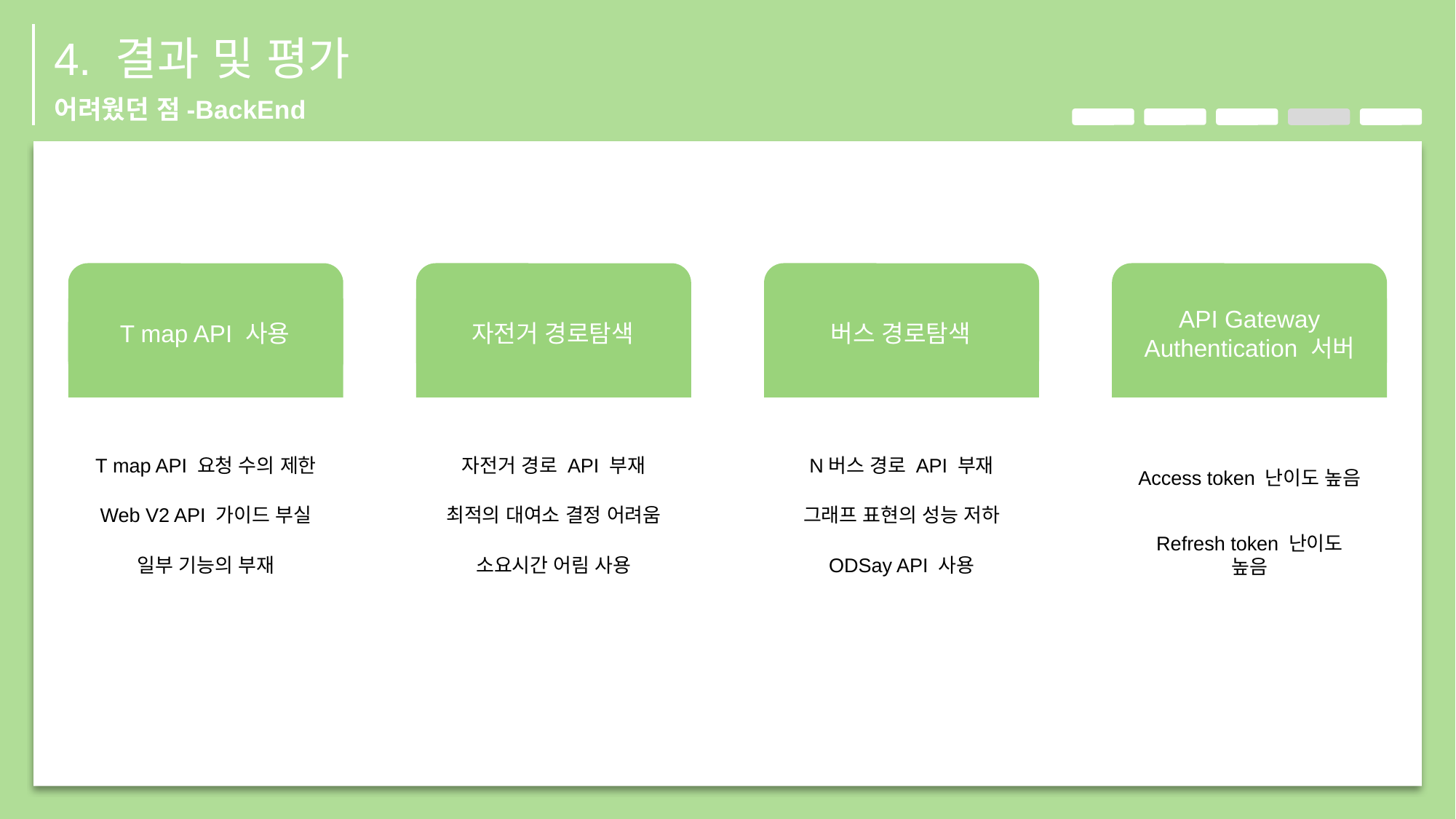

4. 결과 및 평가
어려웠던 점-BackEnd

T map API 사용
T map API 요청 수의 제한
Web V2 API 가이드 부실
일부 기능의 부재

자전거 경로탐색
자전거 경로 API 부재
최적의 대여소 결정 어려움
소요시간 어림 사용

버스 경로탐색
N버스 경로 API 부재
그래프 표현의 성능 저하
ODSay API 사용

API Gateway
Authentication 서버

Access token 난이도 높음
Refresh token 난이도 높음